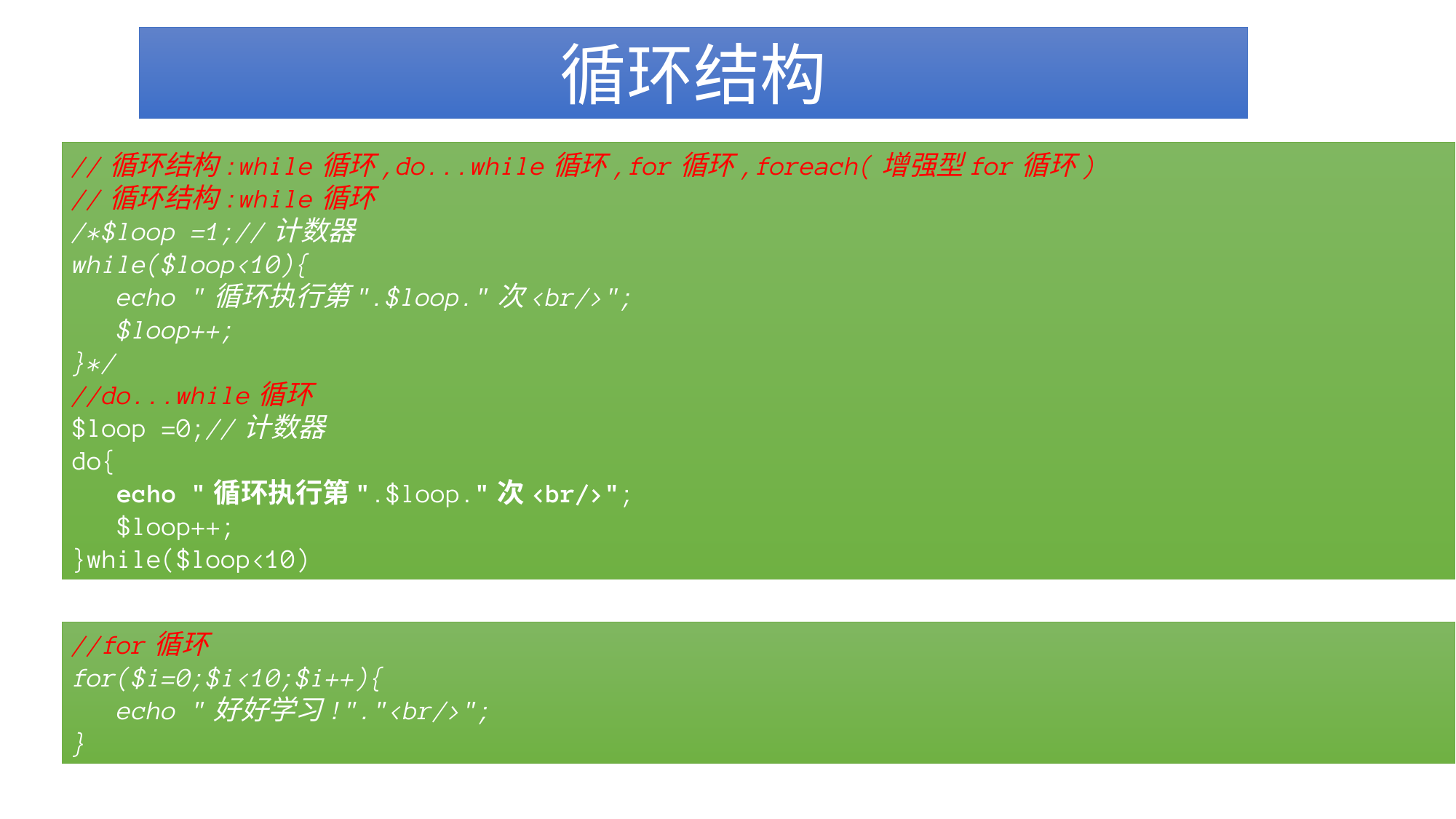

循环结构
//循环结构:while循环,do...while循环,for循环,foreach(增强型for循环)
//循环结构:while循环
/*$loop =1;//计数器
while($loop<10){
   echo "循环执行第".$loop."次<br/>";
   $loop++;
}*/
//do...while循环
$loop =0;//计数器
do{
   echo "循环执行第".$loop."次<br/>";
   $loop++;
}while($loop<10)
//for循环
for($i=0;$i<10;$i++){
   echo "好好学习!"."<br/>";
}